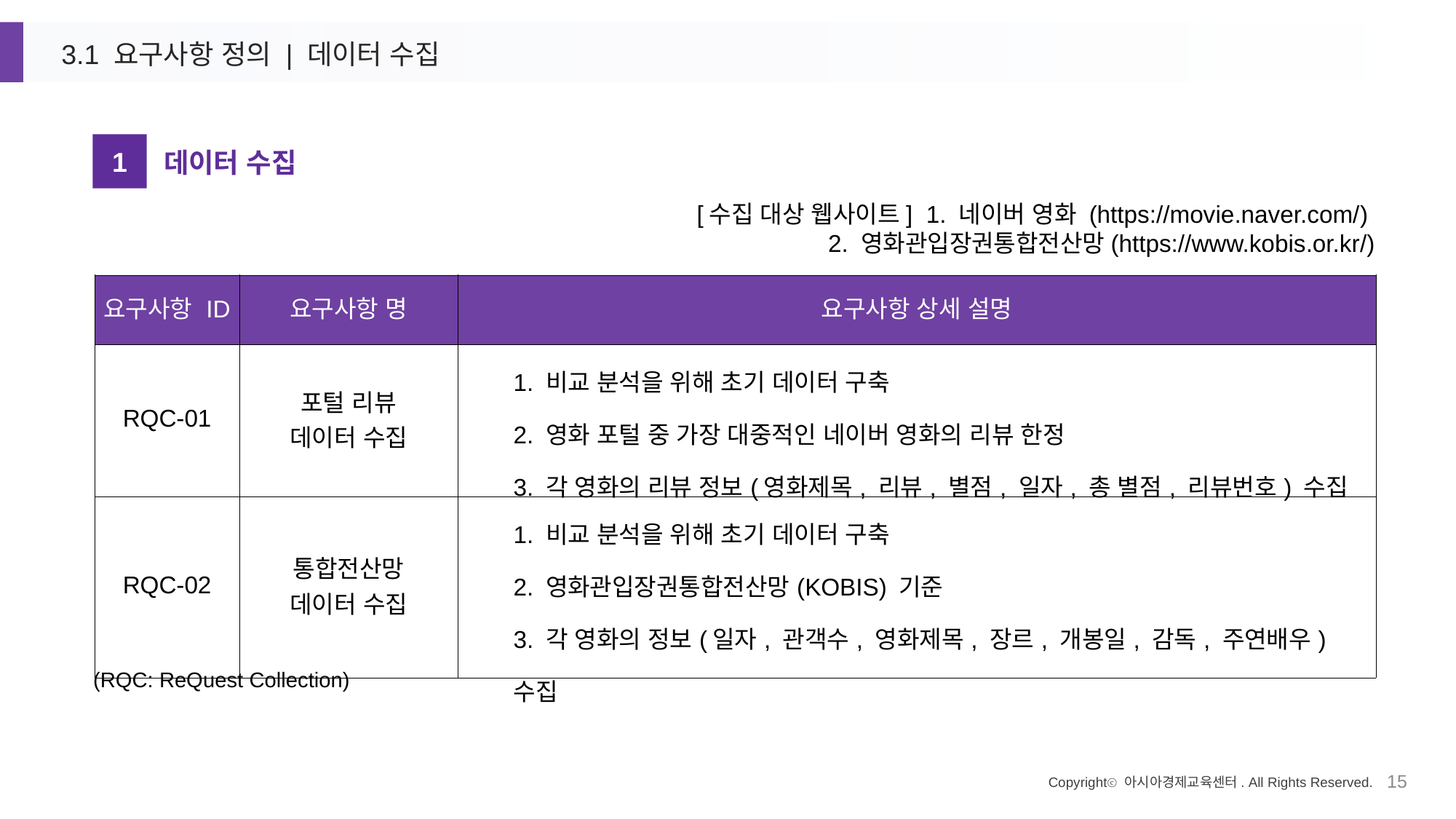

3.1 요구사항 정의 | 데이터 수집
1
데이터 수집
[수집 대상 웹사이트]  1. 네이버 영화 (https://movie.naver.com/)
2. 영화관입장권통합전산망(https://www.kobis.or.kr/)
| 요구사항 ID | 요구사항 명 | 요구사항 상세 설명 |
| --- | --- | --- |
| RQC-01 | 포털 리뷰 데이터 수집 | 1. 비교 분석을 위해 초기 데이터 구축 2. 영화 포털 중 가장 대중적인 네이버 영화의 리뷰 한정 3. 각 영화의 리뷰 정보(영화제목, 리뷰, 별점, 일자, 총 별점, 리뷰번호) 수집 |
| RQC-02 | 통합전산망 데이터 수집 | 1. 비교 분석을 위해 초기 데이터 구축 2. 영화관입장권통합전산망(KOBIS) 기준 3. 각 영화의 정보(일자, 관객수, 영화제목, 장르, 개봉일, 감독, 주연배우) 수집 |
(RQC: ReQuest Collection)
Copyrightⓒ 아시아경제교육센터. All Rights Reserved.